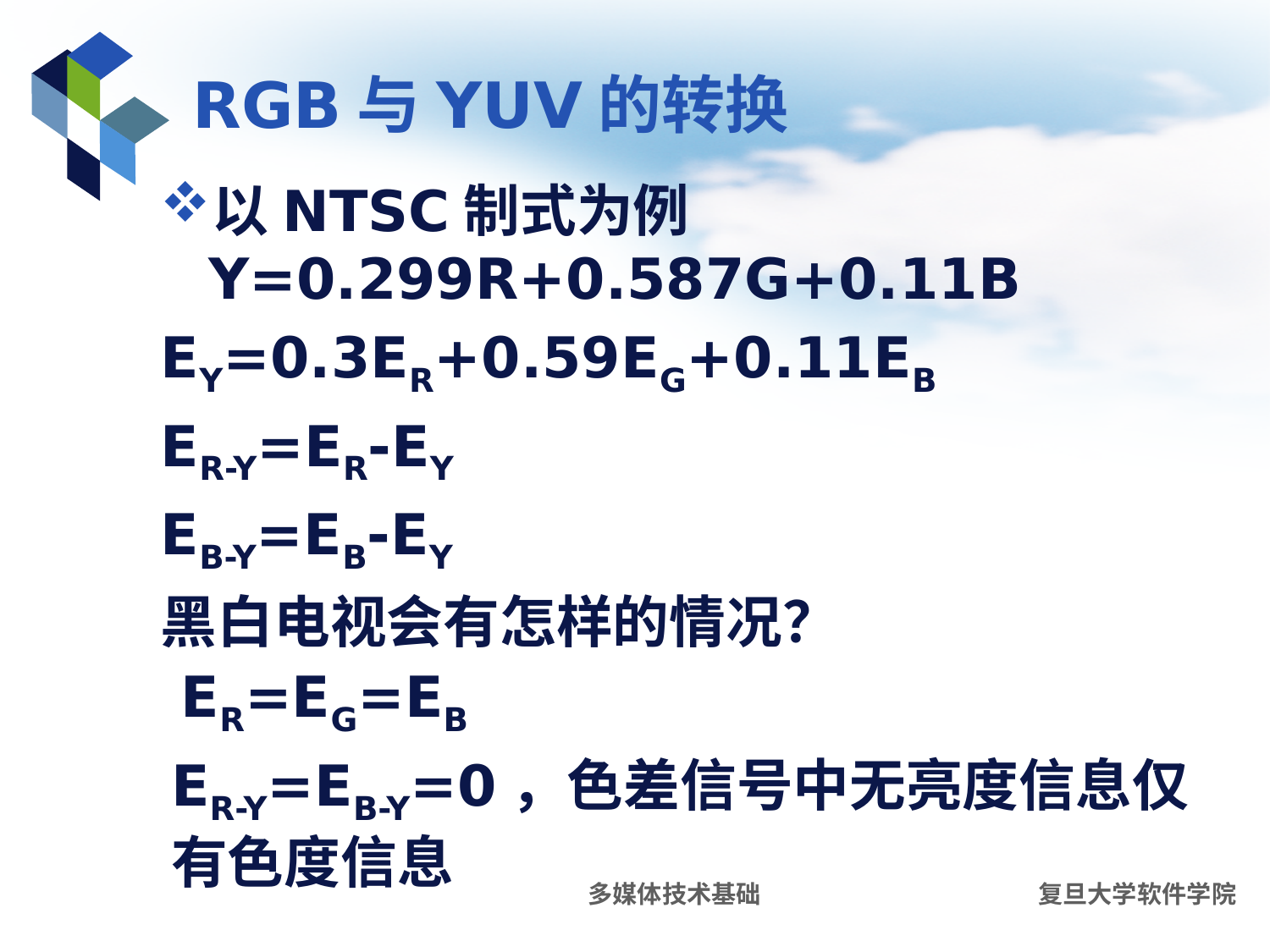

# RGB与YUV的转换
以NTSC制式为例Y=0.299R+0.587G+0.11B
EY=0.3ER+0.59EG+0.11EB
ER-Y=ER-EY
EB-Y=EB-EY
黑白电视会有怎样的情况？
ER=EG=EB
ER-Y=EB-Y=0，色差信号中无亮度信息仅有色度信息
多媒体技术基础